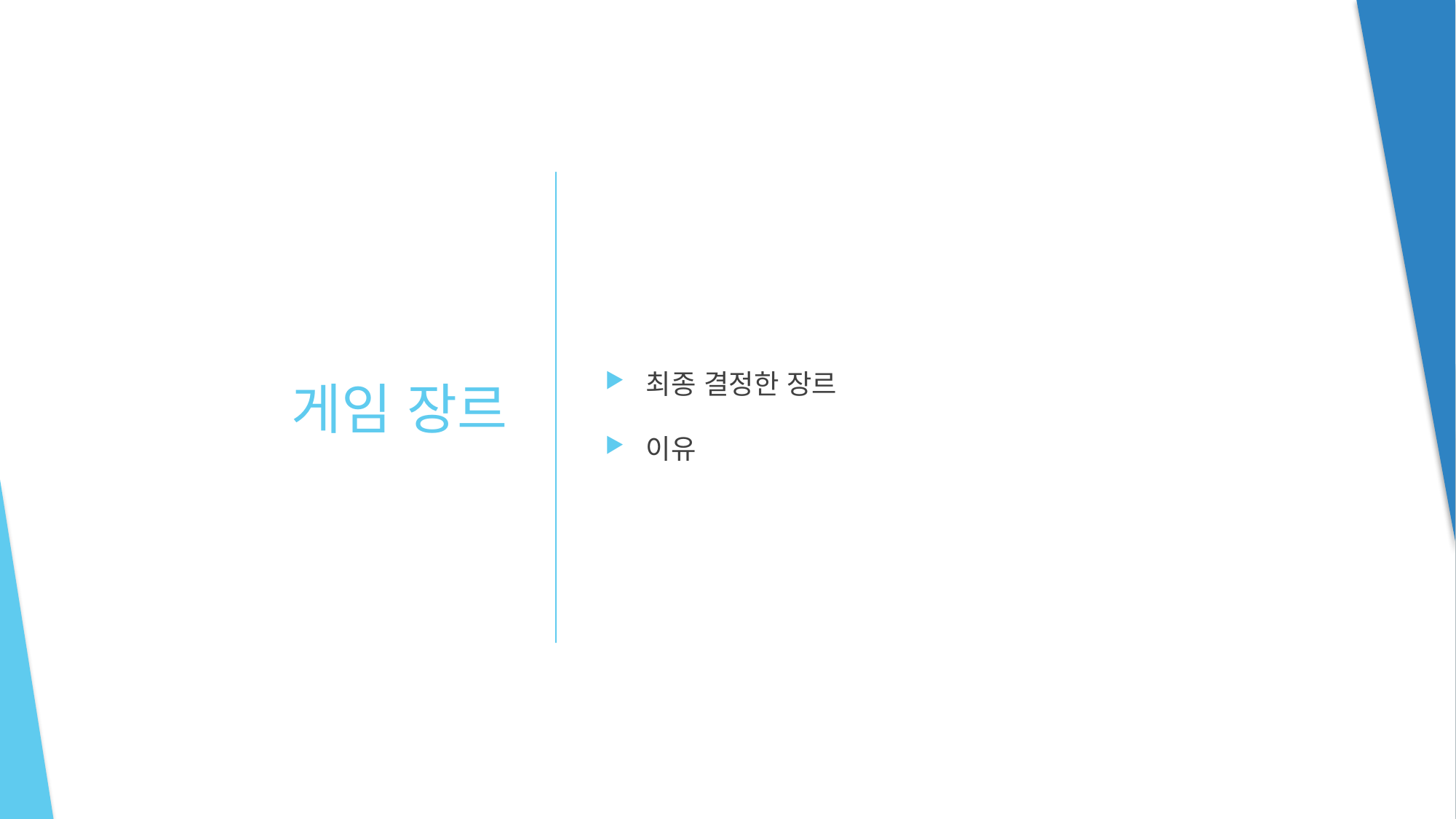

최종 결정한 장르
이유
# 게임 장르